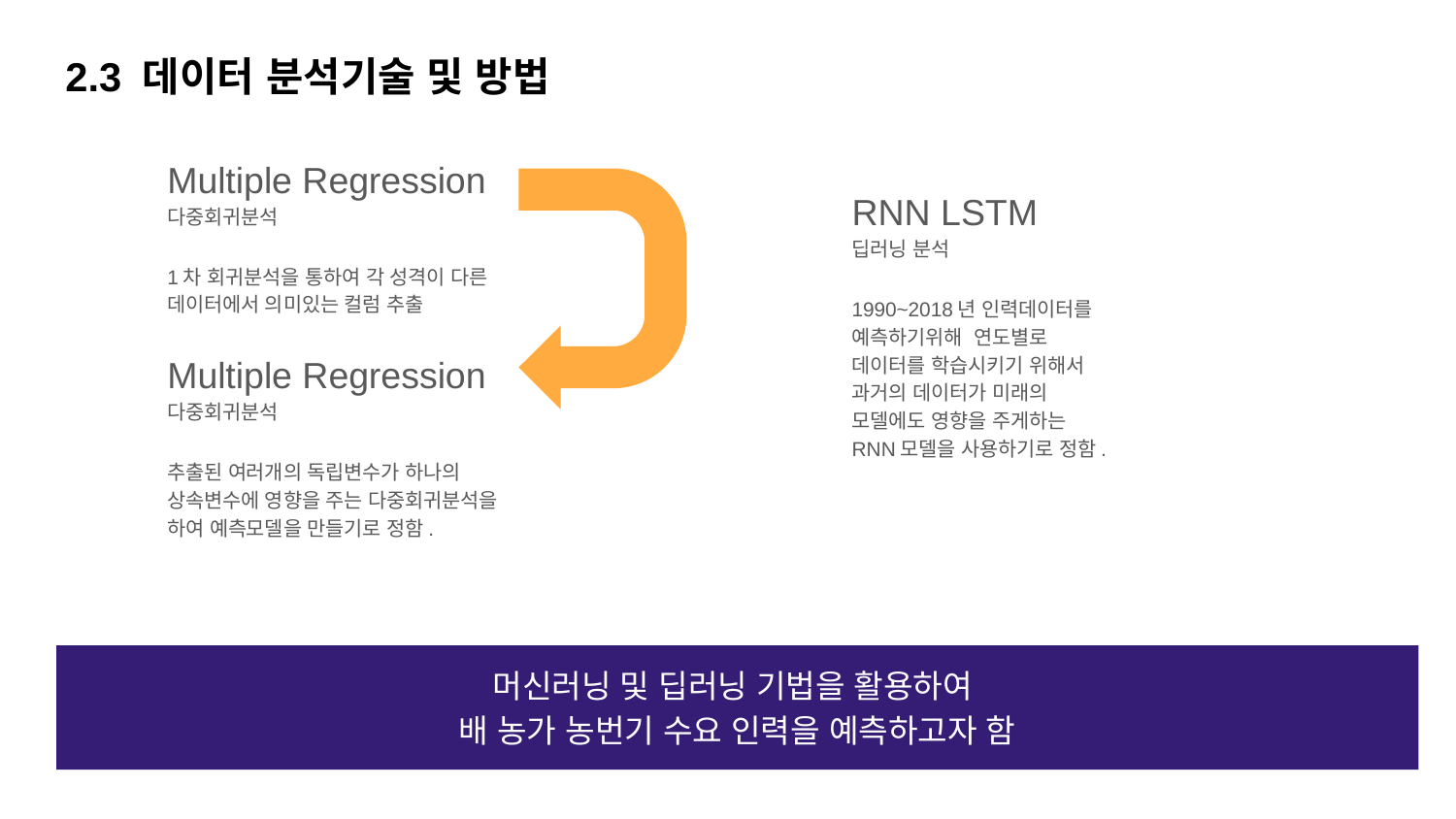

# 2.3 데이터 분석기술 및 방법

Multiple Regression
다중회귀분석
1차 회귀분석을 통하여 각 성격이 다른 데이터에서 의미있는 컬럼 추출

RNN LSTM
딥러닝 분석
1990~2018년 인력데이터를 예측하기위해  연도별로 데이터를 학습시키기 위해서 과거의 데이터가 미래의 모델에도 영향을 주게하는 RNN모델을 사용하기로 정함.

Multiple Regression
다중회귀분석
추출된 여러개의 독립변수가 하나의 상속변수에 영향을 주는 다중회귀분석을 하여 예측모델을 만들기로 정함.

머신러닝 및 딥러닝 기법을 활용하여
배 농가 농번기 수요 인력을 예측하고자 함